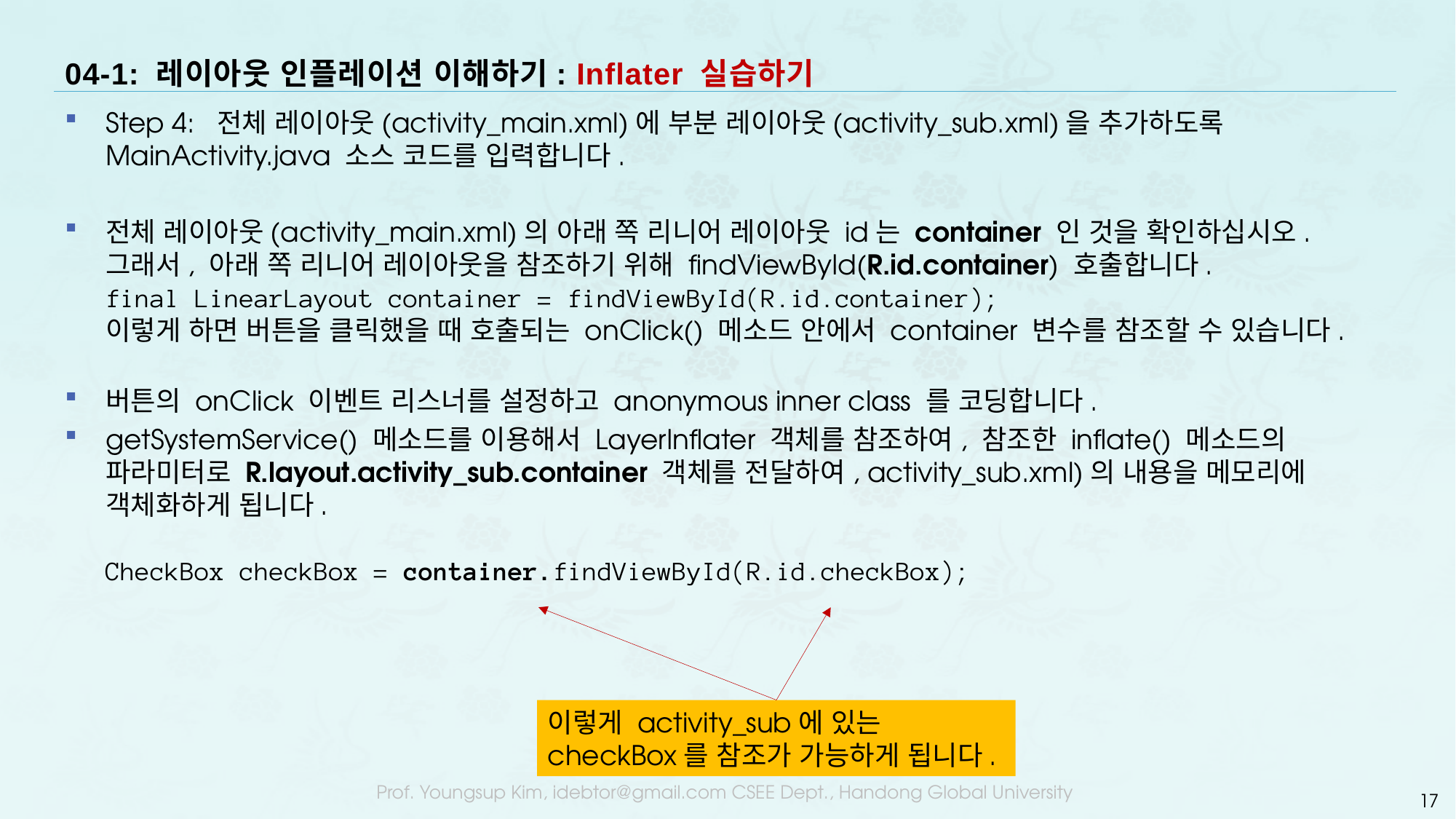

# 04-1: 레이아웃 인플레이션 이해하기: Inflater 실습하기
Step 4:  전체 레이아웃(activity_main.xml)에 부분 레이아웃(activity_sub.xml)을 추가하도록 MainActivity.java 소스 코드를 입력합니다.

전체 레이아웃(activity_main.xml)의 아래 쪽 리니어 레이아웃 id는 container 인 것을 확인하십시오.
그래서, 아래 쪽 리니어 레이아웃을 참조하기 위해 findViewById(R.id.container) 호출합니다.
final LinearLayout container = findViewById(R.id.container);
이렇게 하면 버튼을 클릭했을 때 호출되는 onClick() 메소드 안에서 container 변수를 참조할 수 있습니다.
버튼의 onClick 이벤트 리스너를 설정하고 anonymous inner class 를 코딩합니다.
getSystemService() 메소드를 이용해서 LayerInflater 객체를 참조하여, 참조한 inflate() 메소드의 파라미터로 R.layout.activity_sub.container 객체를 전달하여, activity_sub.xml)의 내용을 메모리에 객체화하게 됩니다.
CheckBox checkBox = container.findViewById(R.id.checkBox);

이렇게 activity_sub에 있는
checkBox를 참조가 가능하게 됩니다.
17